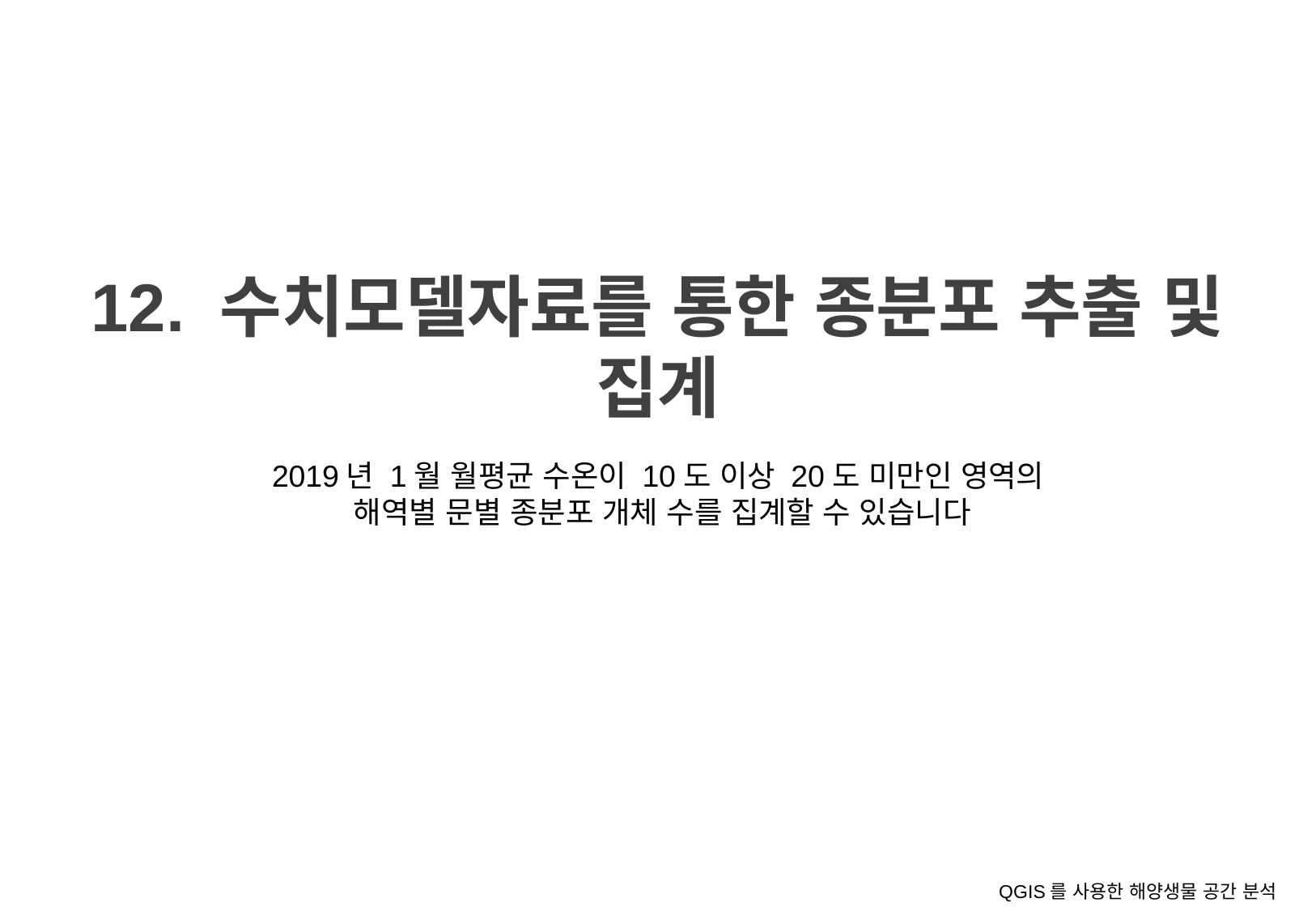

12. 수치모델자료를 통한 종분포 추출 및 집계
2019년 1월 월평균 수온이 10도 이상 20도 미만인 영역의
해역별 문별 종분포 개체 수를 집계할 수 있습니다